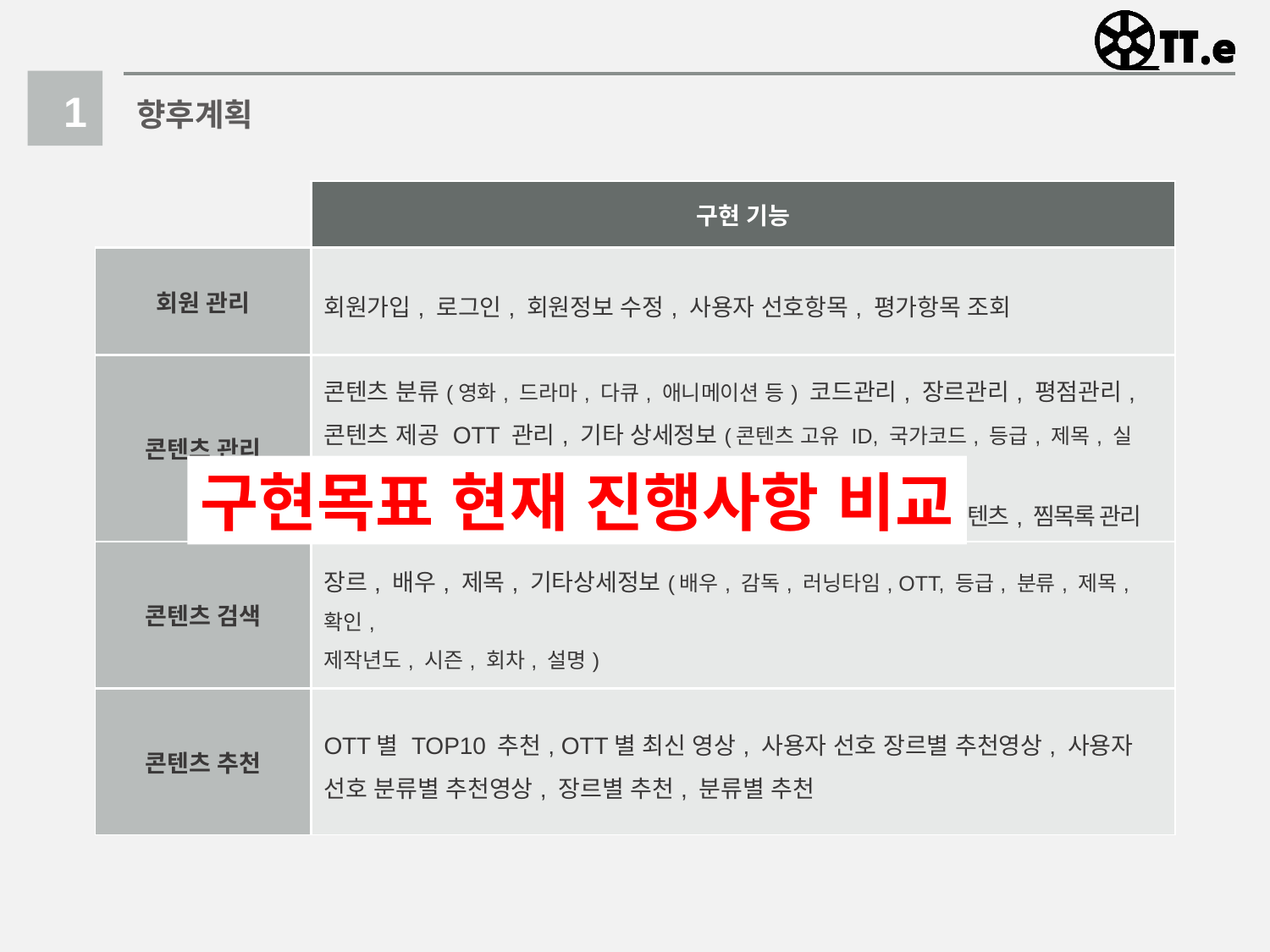

1
향후계획

|  | 구현 기능 |
| --- | --- |
| 회원 관리 | 회원가입, 로그인, 회원정보 수정, 사용자 선호항목, 평가항목 조회 |
| 콘텐츠 관리 | 콘텐츠 분류(영화, 드라마, 다큐, 애니메이션 등) 코드관리, 장르관리, 평점관리, 콘텐츠 제공 OTT 관리, 기타 상세정보(콘텐츠 고유 ID, 국가코드, 등급, 제목, 실명, 제작년도, 시즌제 드라마, 회차, 컨텐츠 평점, 러닝타임), 사용자 선호 컨텐츠, 찜목록 관리 |
| 콘텐츠 검색 | 장르, 배우, 제목, 기타상세정보(배우, 감독, 러닝타임, OTT, 등급, 분류, 제목, 확인, 제작년도, 시즌, 회차, 설명) |
| 콘텐츠 추천 | OTT별 TOP10 추천, OTT별 최신 영상, 사용자 선호 장르별 추천영상, 사용자 선호 분류별 추천영상, 장르별 추천, 분류별 추천 |
구현목표 현재 진행사항 비교